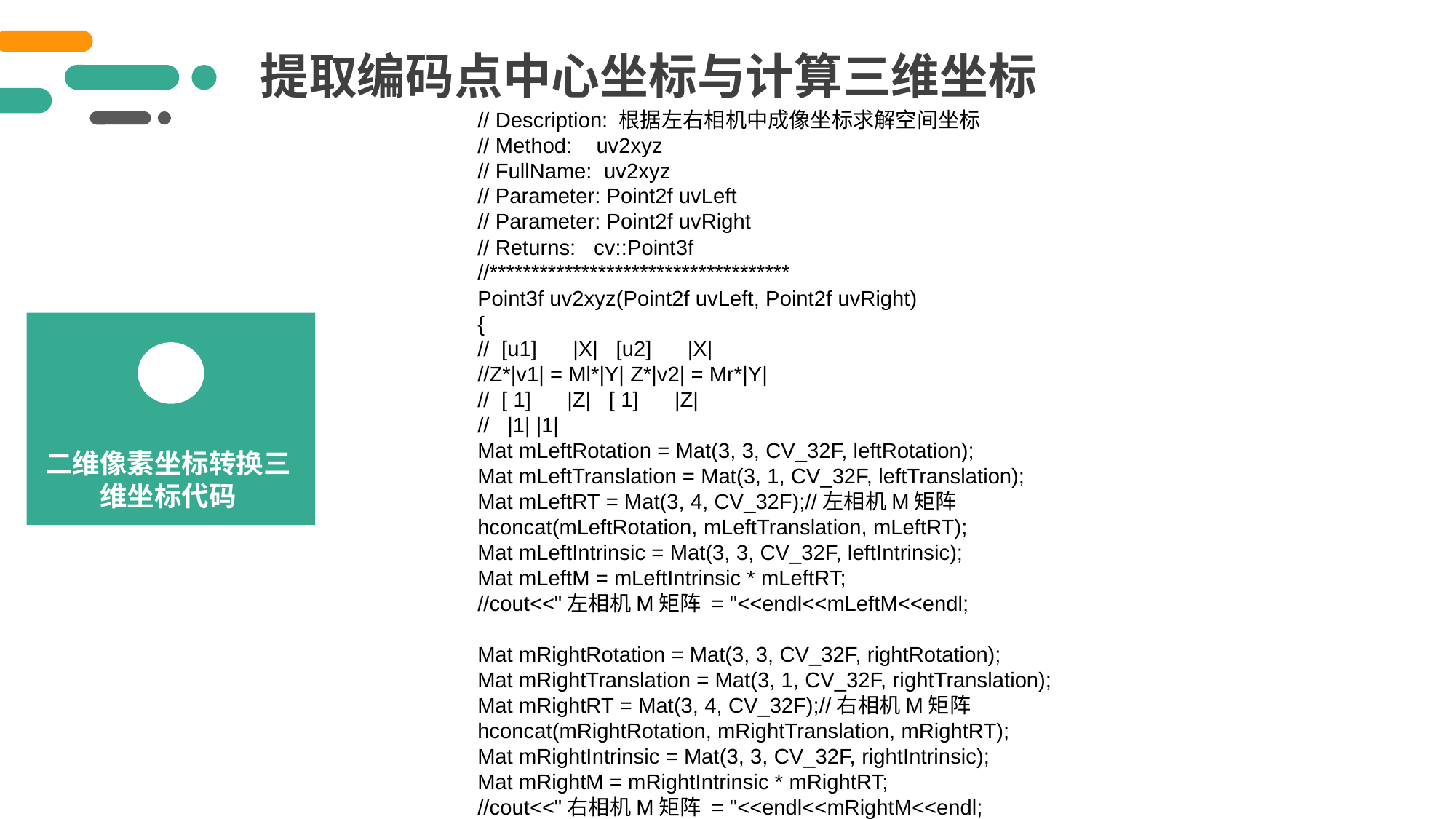

提取编码点中心坐标与计算三维坐标
// Description: 根据左右相机中成像坐标求解空间坐标
// Method:    uv2xyz
// FullName:  uv2xyz
// Parameter: Point2f uvLeft
// Parameter: Point2f uvRight
// Returns:   cv::Point3f
//************************************
Point3f uv2xyz(Point2f uvLeft, Point2f uvRight)
{
//  [u1]      |X|   [u2]      |X|
//Z*|v1| = Ml*|Y| Z*|v2| = Mr*|Y|
//  [ 1]      |Z|   [ 1]      |Z|
//   |1| |1|
Mat mLeftRotation = Mat(3, 3, CV_32F, leftRotation);
Mat mLeftTranslation = Mat(3, 1, CV_32F, leftTranslation);
Mat mLeftRT = Mat(3, 4, CV_32F);//左相机M矩阵
hconcat(mLeftRotation, mLeftTranslation, mLeftRT);
Mat mLeftIntrinsic = Mat(3, 3, CV_32F, leftIntrinsic);
Mat mLeftM = mLeftIntrinsic * mLeftRT;
//cout<<"左相机M矩阵 = "<<endl<<mLeftM<<endl;
Mat mRightRotation = Mat(3, 3, CV_32F, rightRotation);
Mat mRightTranslation = Mat(3, 1, CV_32F, rightTranslation);
Mat mRightRT = Mat(3, 4, CV_32F);//右相机M矩阵
hconcat(mRightRotation, mRightTranslation, mRightRT);
Mat mRightIntrinsic = Mat(3, 3, CV_32F, rightIntrinsic);
Mat mRightM = mRightIntrinsic * mRightRT;
//cout<<"右相机M矩阵 = "<<endl<<mRightM<<endl;

二维像素坐标转换三维坐标代码